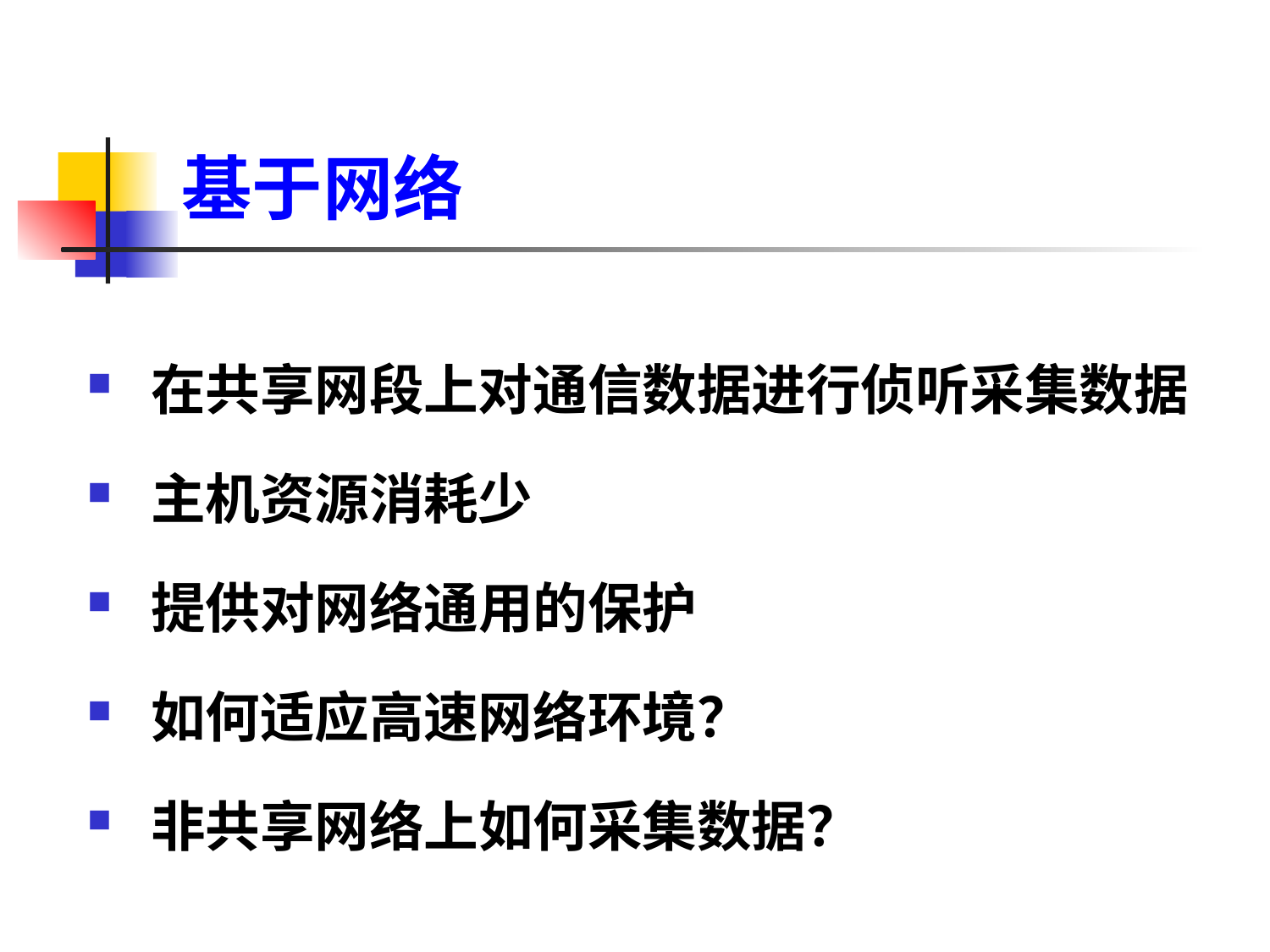

基于网络
在共享网段上对通信数据进行侦听采集数据
主机资源消耗少
提供对网络通用的保护
如何适应高速网络环境？
非共享网络上如何采集数据？